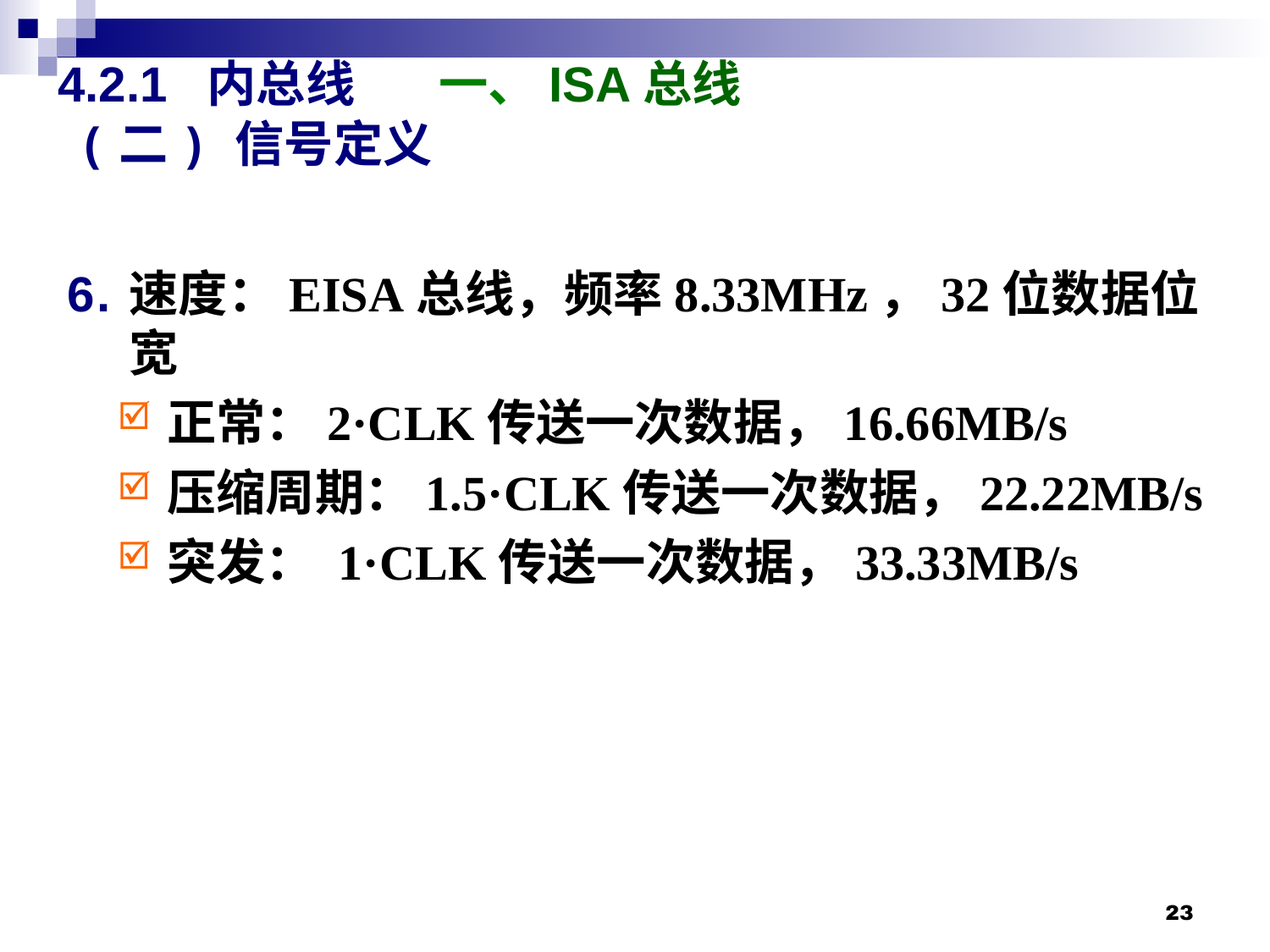

# 4.2.1  内总线 	一、ISA总线
(二) 信号定义
速度：EISA总线，频率8.33MHz，32位数据位宽
正常：2·CLK传送一次数据，16.66MB/s
压缩周期：1.5·CLK传送一次数据，22.22MB/s
突发： 1·CLK传送一次数据，33.33MB/s
23